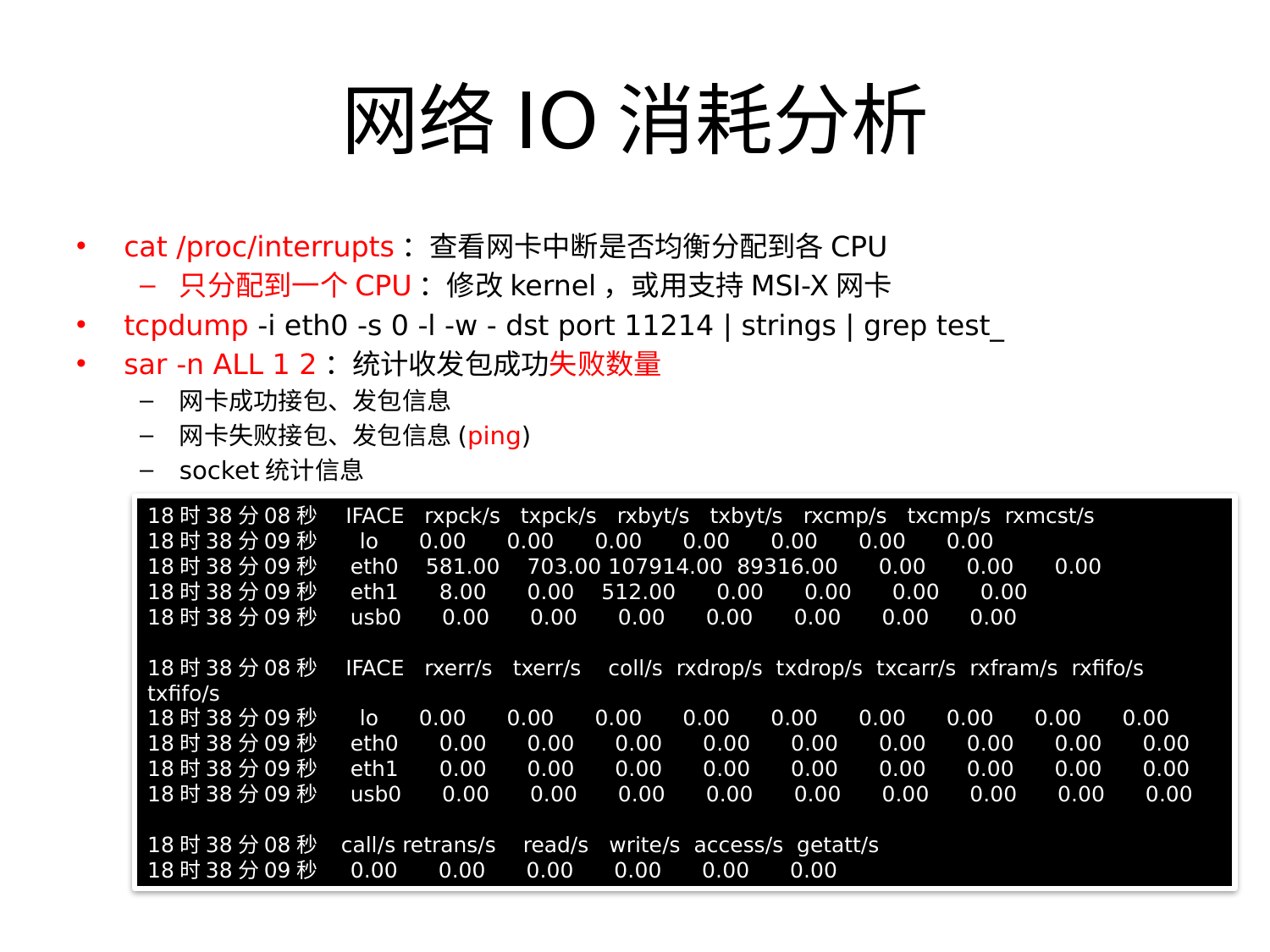

# 网络IO消耗分析
cat /proc/interrupts：查看网卡中断是否均衡分配到各CPU
只分配到一个CPU：修改kernel，或用支持MSI-X网卡
tcpdump -i eth0 -s 0 -l -w - dst port 11214 | strings | grep test_
sar -n ALL 1 2：统计收发包成功失败数量
网卡成功接包、发包信息
网卡失败接包、发包信息(ping)
socket统计信息
18时38分08秒     IFACE   rxpck/s   txpck/s   rxbyt/s   txbyt/s   rxcmp/s   txcmp/s  rxmcst/s
18时38分09秒        lo      0.00      0.00      0.00      0.00      0.00      0.00      0.00
18时38分09秒      eth0    581.00    703.00 107914.00  89316.00      0.00      0.00      0.00
18时38分09秒      eth1      8.00      0.00    512.00      0.00      0.00      0.00      0.00
18时38分09秒      usb0      0.00      0.00      0.00      0.00      0.00      0.00      0.00

18时38分08秒     IFACE   rxerr/s   txerr/s    coll/s  rxdrop/s  txdrop/s  txcarr/s  rxfram/s  rxfifo/s  txfifo/s
18时38分09秒        lo      0.00      0.00      0.00      0.00      0.00      0.00      0.00      0.00      0.00
18时38分09秒      eth0      0.00      0.00      0.00      0.00      0.00      0.00      0.00      0.00      0.00
18时38分09秒      eth1      0.00      0.00      0.00      0.00      0.00      0.00      0.00      0.00      0.00
18时38分09秒      usb0      0.00      0.00      0.00      0.00      0.00      0.00      0.00      0.00      0.00

18时38分08秒    call/s retrans/s    read/s   write/s  access/s  getatt/s
18时38分09秒      0.00      0.00      0.00      0.00      0.00      0.00